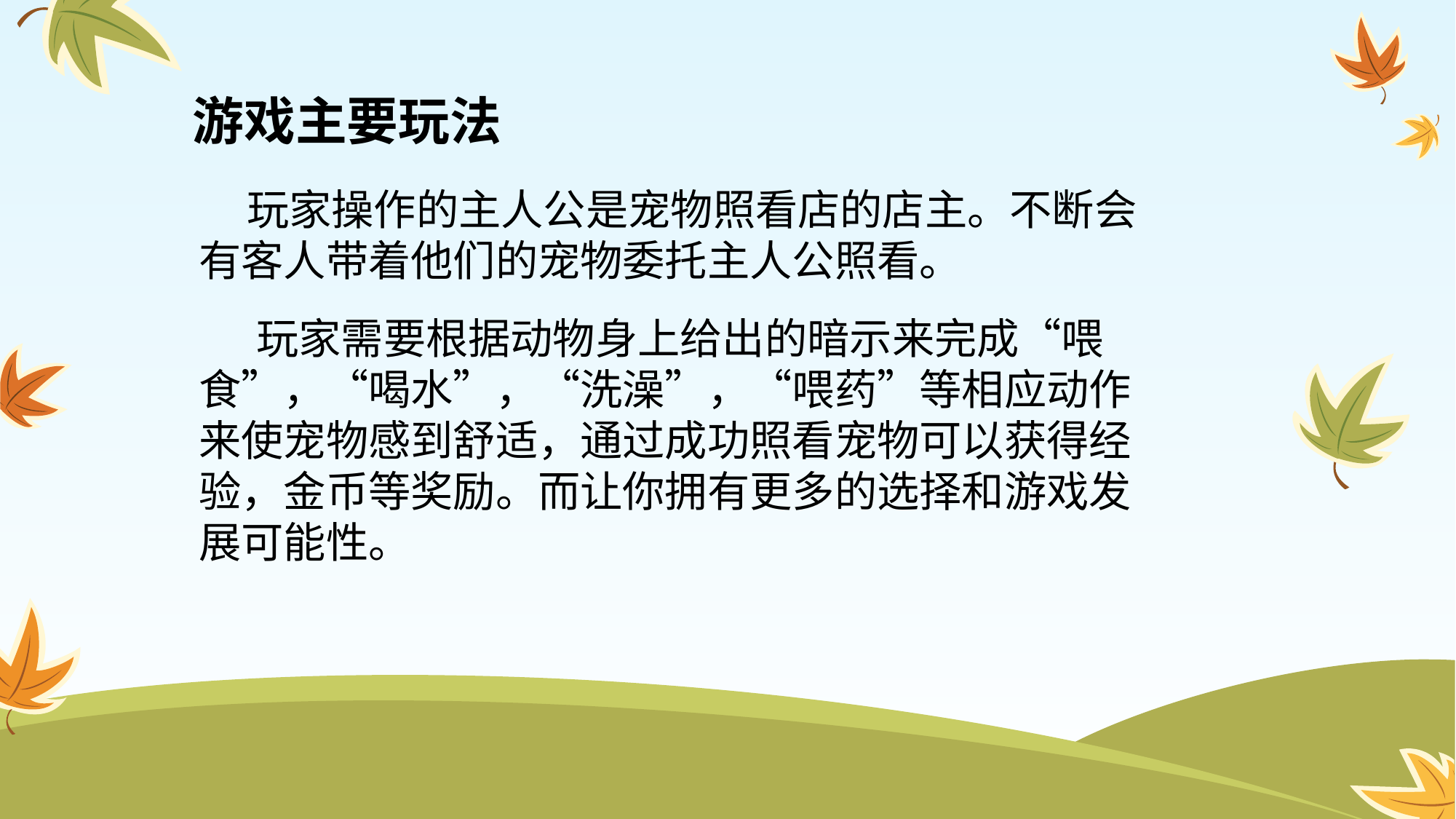

# 游戏主要玩法
    玩家操作的主人公是宠物照看店的店主。不断会有客人带着他们的宠物委托主人公照看。
     玩家需要根据动物身上给出的暗示来完成“喂食”，“喝水”，“洗澡”，“喂药”等相应动作来使宠物感到舒适，通过成功照看宠物可以获得经验，金币等奖励。而让你拥有更多的选择和游戏发展可能性。